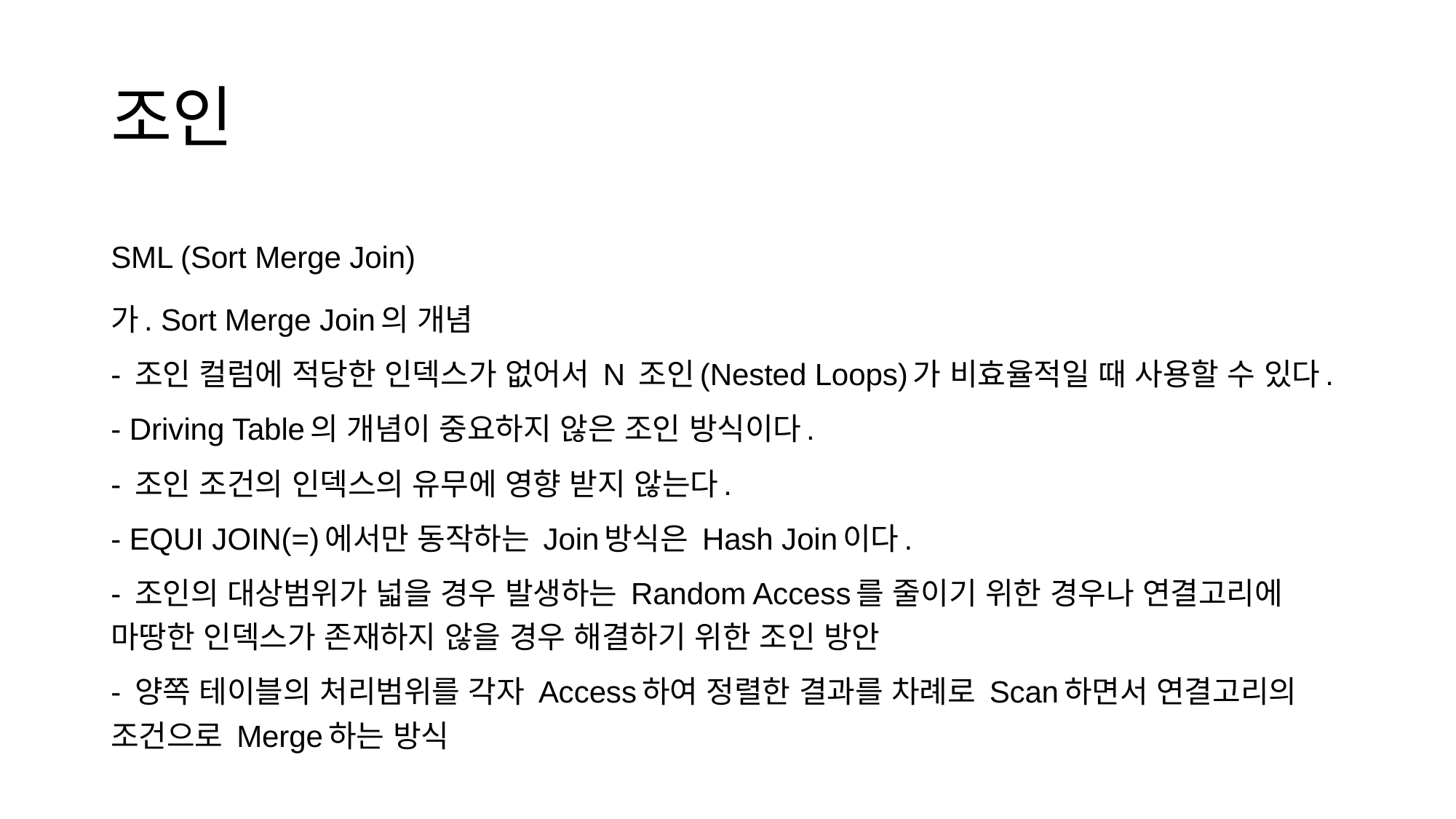

# 조인
SML (Sort Merge Join)
가. Sort Merge Join의 개념
- 조인 컬럼에 적당한 인덱스가 없어서 N 조인(Nested Loops)가 비효율적일 때 사용할 수 있다.
- Driving Table의 개념이 중요하지 않은 조인 방식이다.
- 조인 조건의 인덱스의 유무에 영향 받지 않는다.
- EQUI JOIN(=)에서만 동작하는 Join방식은 Hash Join이다.
- 조인의 대상범위가 넓을 경우 발생하는 Random Access를 줄이기 위한 경우나 연결고리에 마땅한 인덱스가 존재하지 않을 경우 해결하기 위한 조인 방안
- 양쪽 테이블의 처리범위를 각자 Access하여 정렬한 결과를 차례로 Scan하면서 연결고리의 조건으로 Merge하는 방식